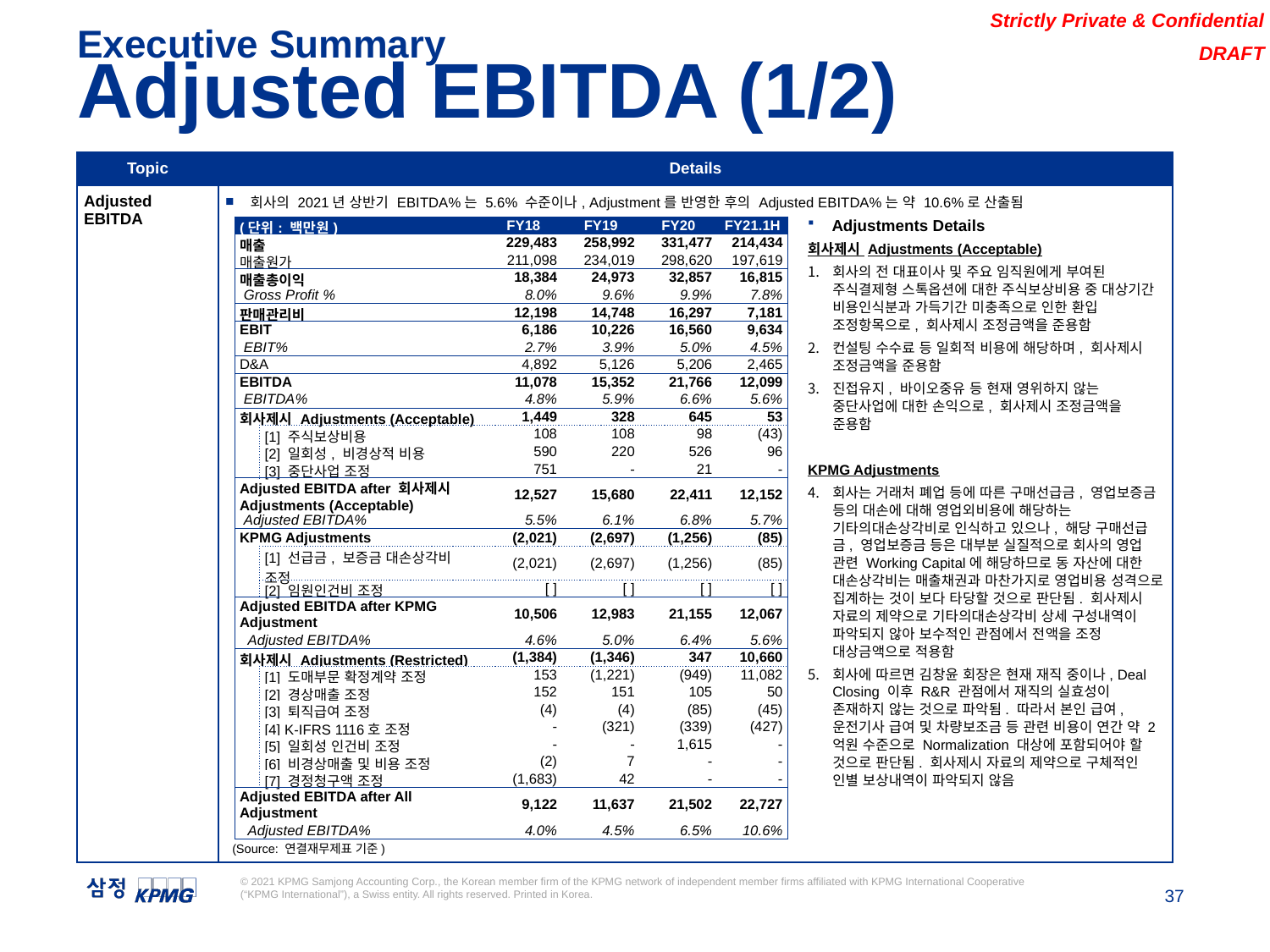

Executive Summary
Adjusted EBITDA (1/2)
| Topic | Details |
| --- | --- |
| Adjusted EBITDA | 회사의 2021년 상반기 EBITDA%는 5.6% 수준이나, Adjustment를 반영한 후의 Adjusted EBITDA%는 약 10.6%로 산출됨 |
| (단위: 백만원) |  | FY18 | FY19 | FY20 | FY21.1H |
| --- | --- | --- | --- | --- | --- |
| 매출 |  | 229,483 | 258,992 | 331,477 | 214,434 |
| 매출원가 |  | 211,098 | 234,019 | 298,620 | 197,619 |
| 매출총이익 |  | 18,384 | 24,973 | 32,857 | 16,815 |
| Gross Profit % |  | 8.0% | 9.6% | 9.9% | 7.8% |
| 판매관리비 |  | 12,198 | 14,748 | 16,297 | 7,181 |
| EBIT |  | 6,186 | 10,226 | 16,560 | 9,634 |
| EBIT% |  | 2.7% | 3.9% | 5.0% | 4.5% |
| D&A |  | 4,892 | 5,126 | 5,206 | 2,465 |
| EBITDA |  | 11,078 | 15,352 | 21,766 | 12,099 |
| EBITDA% |  | 4.8% | 5.9% | 6.6% | 5.6% |
| 회사제시 Adjustments (Acceptable) |  | 1,449 | 328 | 645 | 53 |
|  | [1] 주식보상비용 | 108 | 108 | 98 | (43) |
|  | [2] 일회성, 비경상적 비용 | 590 | 220 | 526 | 96 |
|  | [3] 중단사업 조정 | 751 | - | 21 | - |
| Adjusted EBITDA after 회사제시 Adjustments (Acceptable) |  | 12,527 | 15,680 | 22,411 | 12,152 |
| Adjusted EBITDA% |  | 5.5% | 6.1% | 6.8% | 5.7% |
| KPMG Adjustments |  | (2,021) | (2,697) | (1,256) | (85) |
|  | [1] 선급금, 보증금 대손상각비 조정 | (2,021) | (2,697) | (1,256) | (85) |
|  | [2] 임원인건비 조정 | [ ] | [ ] | [ ] | [ ] |
| Adjusted EBITDA after KPMG Adjustment |  | 10,506 | 12,983 | 21,155 | 12,067 |
| Adjusted EBITDA% |  | 4.6% | 5.0% | 6.4% | 5.6% |
| 회사제시 Adjustments (Restricted) |  | (1,384) | (1,346) | 347 | 10,660 |
|  | [1] 도매부문 확정계약 조정 | 153 | (1,221) | (949) | 11,082 |
|  | [2] 경상매출 조정 | 152 | 151 | 105 | 50 |
|  | [3] 퇴직급여 조정 | (4) | (4) | (85) | (45) |
|  | [4] K-IFRS 1116호 조정 | - | (321) | (339) | (427) |
|  | [5] 일회성 인건비 조정 | - | - | 1,615 | - |
|  | [6] 비경상매출 및 비용 조정 | (2) | 7 | - | - |
|  | [7] 경정청구액 조정 | (1,683) | 42 | - | - |
| Adjusted EBITDA after All Adjustment |  | 9,122 | 11,637 | 21,502 | 22,727 |
| Adjusted EBITDA% |  | 4.0% | 4.5% | 6.5% | 10.6% |
 Adjustments Details
회사제시 Adjustments (Acceptable)
회사의 전 대표이사 및 주요 임직원에게 부여된 주식결제형 스톡옵션에 대한 주식보상비용 중 대상기간 비용인식분과 가득기간 미충족으로 인한 환입 조정항목으로, 회사제시 조정금액을 준용함
컨설팅 수수료 등 일회적 비용에 해당하며, 회사제시 조정금액을 준용함
진접유지, 바이오중유 등 현재 영위하지 않는 중단사업에 대한 손익으로, 회사제시 조정금액을 준용함

KPMG Adjustments
회사는 거래처 폐업 등에 따른 구매선급금, 영업보증금 등의 대손에 대해 영업외비용에 해당하는 기타의대손상각비로 인식하고 있으나, 해당 구매선급금, 영업보증금 등은 대부분 실질적으로 회사의 영업 관련 Working Capital에 해당하므로 동 자산에 대한 대손상각비는 매출채권과 마찬가지로 영업비용 성격으로 집계하는 것이 보다 타당할 것으로 판단됨. 회사제시 자료의 제약으로 기타의대손상각비 상세 구성내역이 파악되지 않아 보수적인 관점에서 전액을 조정 대상금액으로 적용함
회사에 따르면 김창윤 회장은 현재 재직 중이나, Deal Closing 이후 R&R 관점에서 재직의 실효성이 존재하지 않는 것으로 파악됨. 따라서 본인 급여, 운전기사 급여 및 차량보조금 등 관련 비용이 연간 약 2억원 수준으로 Normalization 대상에 포함되어야 할 것으로 판단됨. 회사제시 자료의 제약으로 구체적인 인별 보상내역이 파악되지 않음
(Source: 연결재무제표 기준)